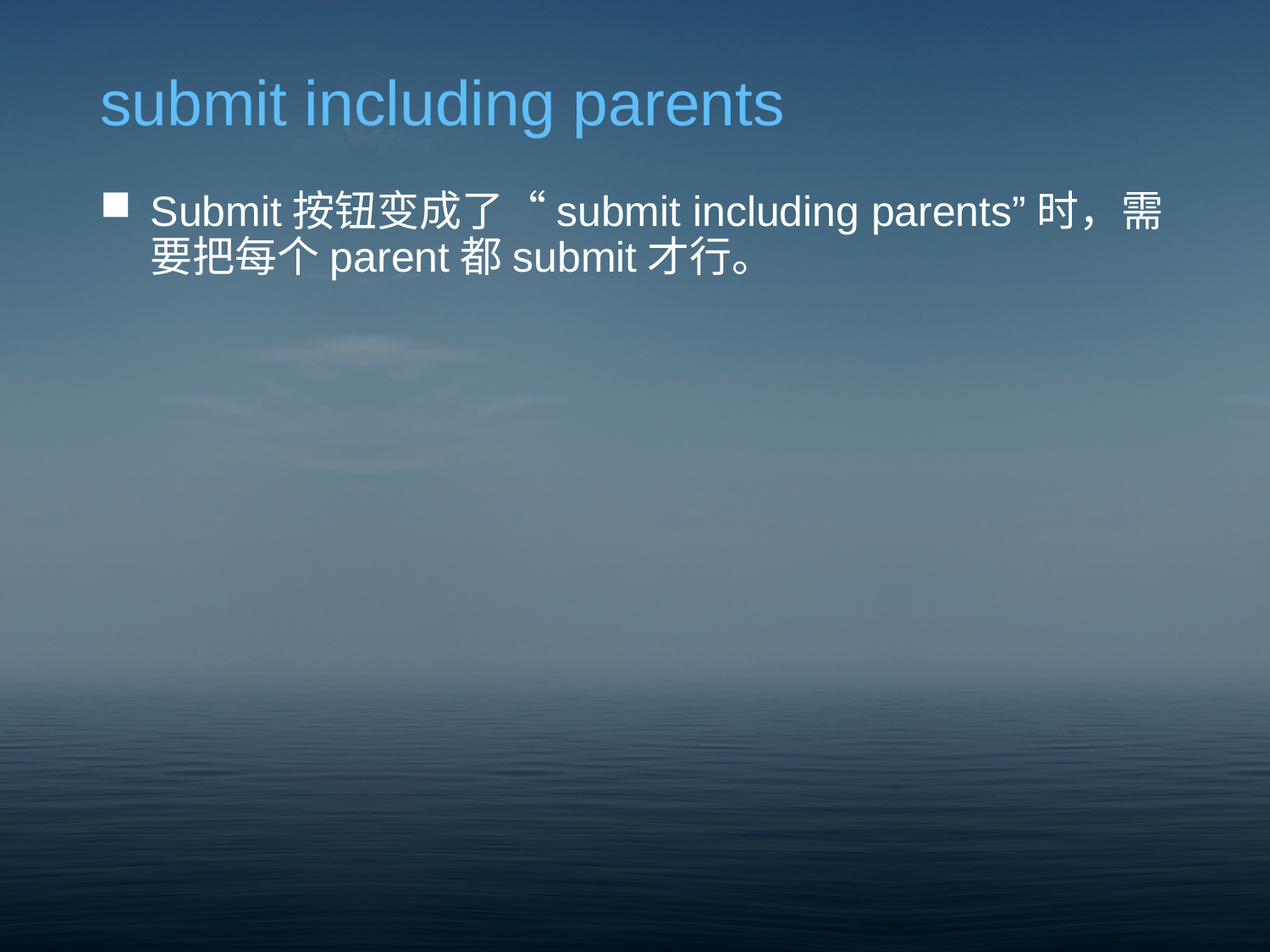

# submit including parents
Submit按钮变成了“submit including parents”时，需要把每个parent都submit才行。